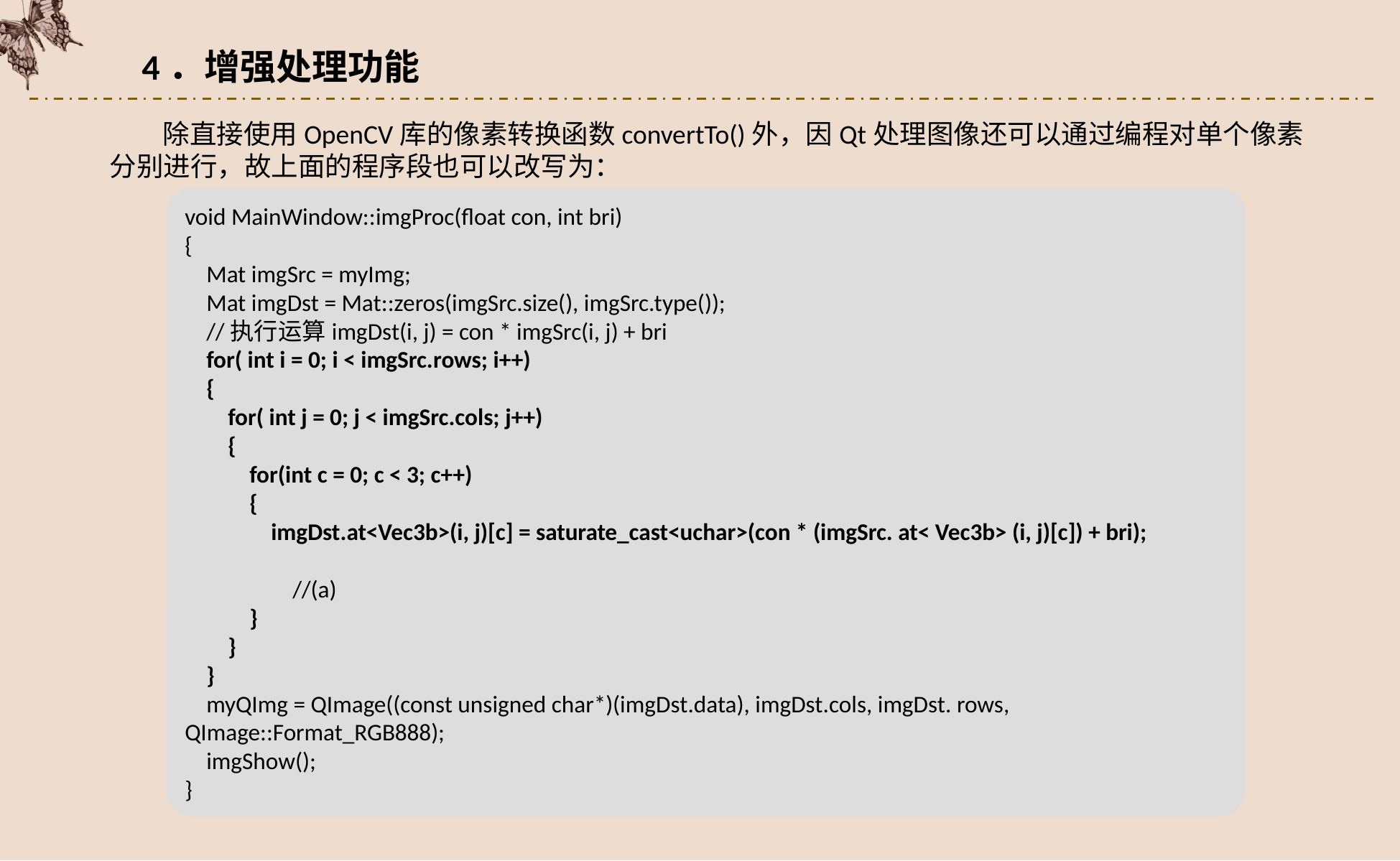

4．增强处理功能
除直接使用OpenCV库的像素转换函数convertTo()外，因Qt处理图像还可以通过编程对单个像素分别进行，故上面的程序段也可以改写为：
void MainWindow::imgProc(float con, int bri)
{
    Mat imgSrc = myImg;
    Mat imgDst = Mat::zeros(imgSrc.size(), imgSrc.type());
    //执行运算imgDst(i, j) = con * imgSrc(i, j) + bri
    for( int i = 0; i < imgSrc.rows; i++)
    {
        for( int j = 0; j < imgSrc.cols; j++)
        {
            for(int c = 0; c < 3; c++)
            {
                imgDst.at<Vec3b>(i, j)[c] = saturate_cast<uchar>(con * (imgSrc. at< Vec3b> (i, j)[c]) + bri); 											//(a)
            }
        }
    }
    myQImg = QImage((const unsigned char*)(imgDst.data), imgDst.cols, imgDst. rows, QImage::Format_RGB888);
    imgShow();
}